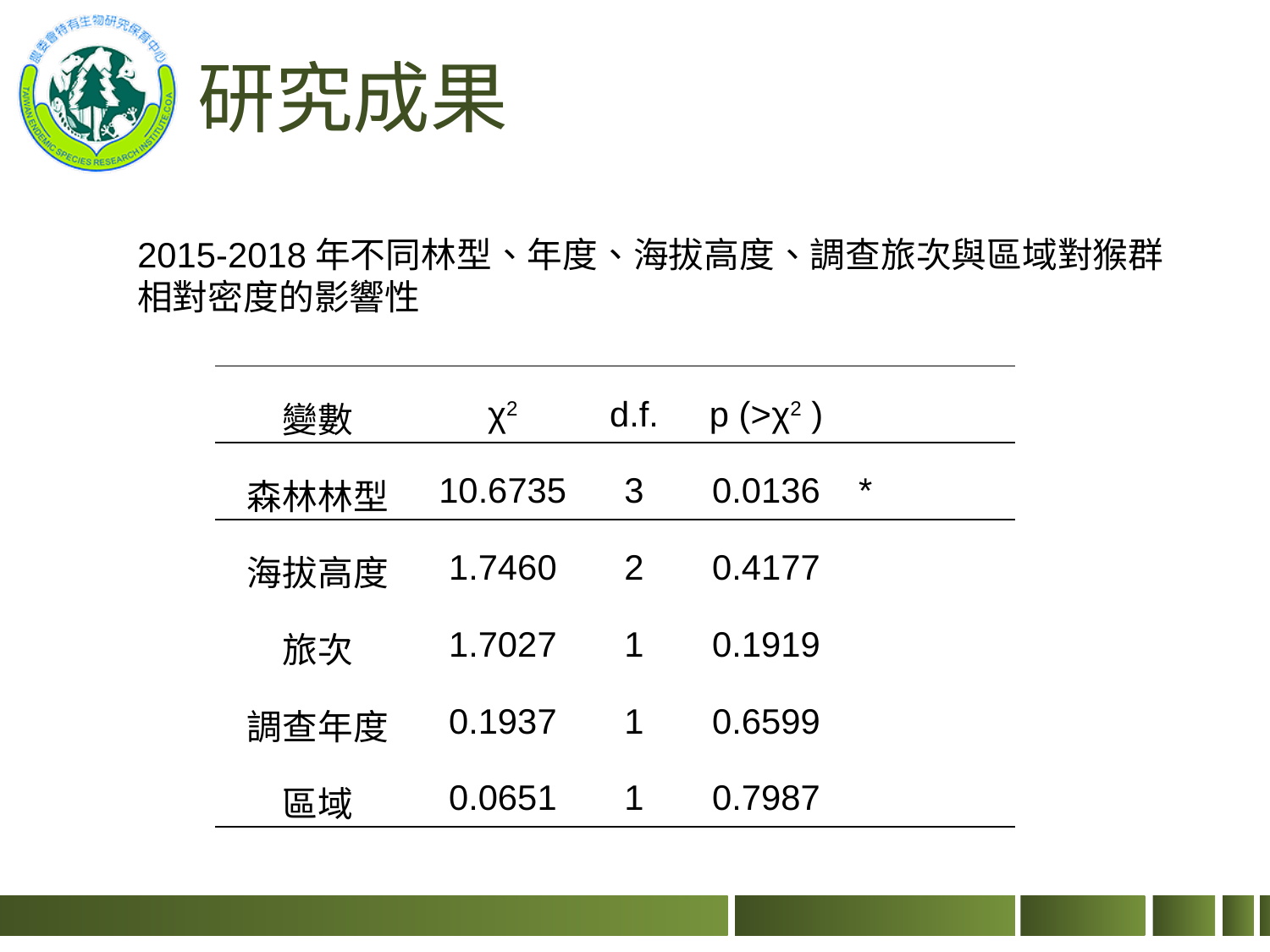

# 研究成果
2015-2018年不同林型、年度、海拔高度、調查旅次與區域對猴群相對密度的影響性
| 變數 | χ2 | d.f. | p (>χ2 ) |  |
| --- | --- | --- | --- | --- |
| 森林林型 | 10.6735 | 3 | 0.0136 | \* |
| 海拔高度 | 1.7460 | 2 | 0.4177 |  |
| 旅次 | 1.7027 | 1 | 0.1919 |  |
| 調查年度 | 0.1937 | 1 | 0.6599 |  |
| 區域 | 0.0651 | 1 | 0.7987 |  |